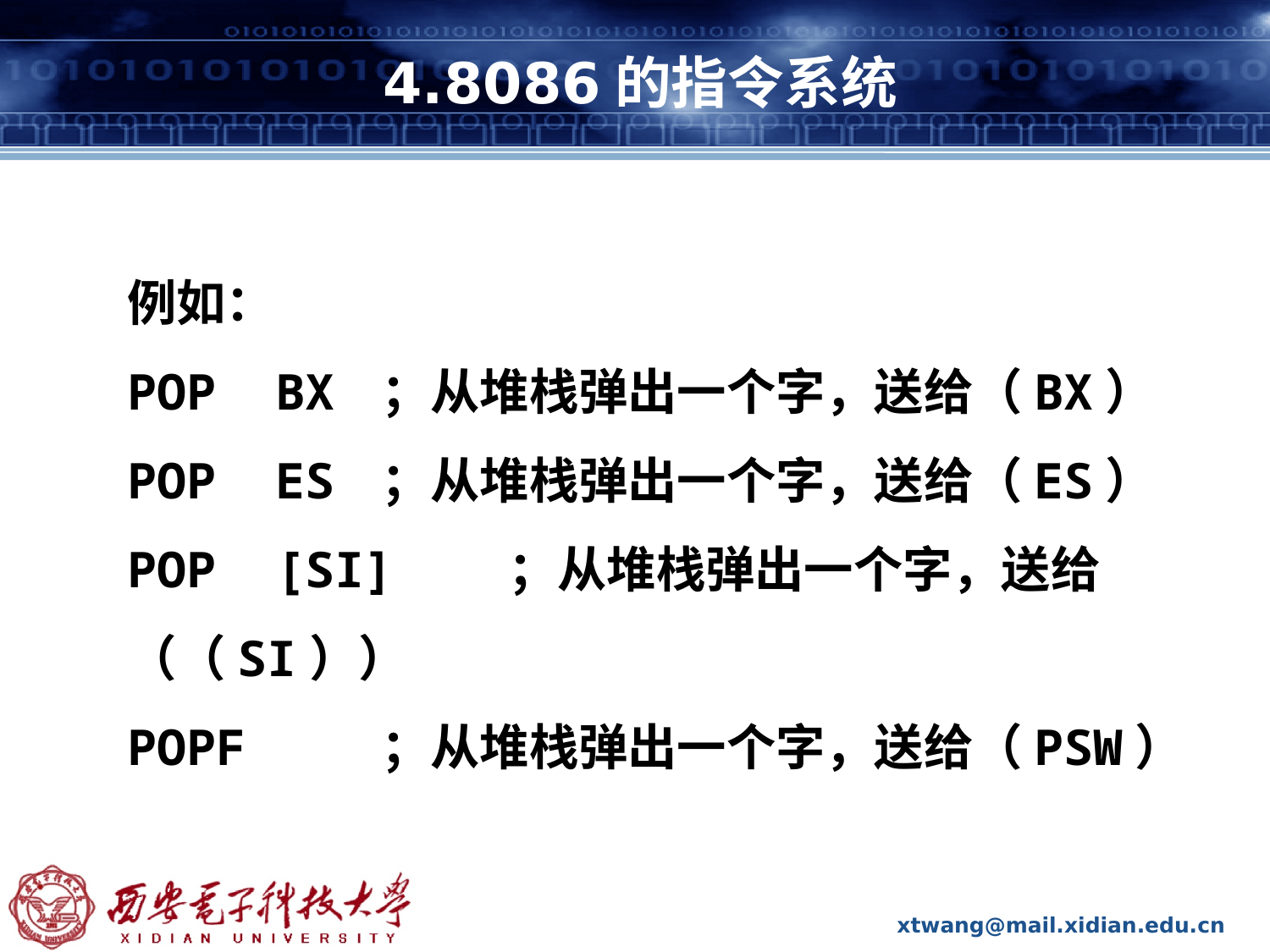

# 4.8086的指令系统
例如：
POP  BX	；从堆栈弹出一个字，送给（BX）
POP  ES	；从堆栈弹出一个字，送给（ES）
POP  [SI] 	；从堆栈弹出一个字，送给（（SI））
POPF		；从堆栈弹出一个字，送给（PSW）